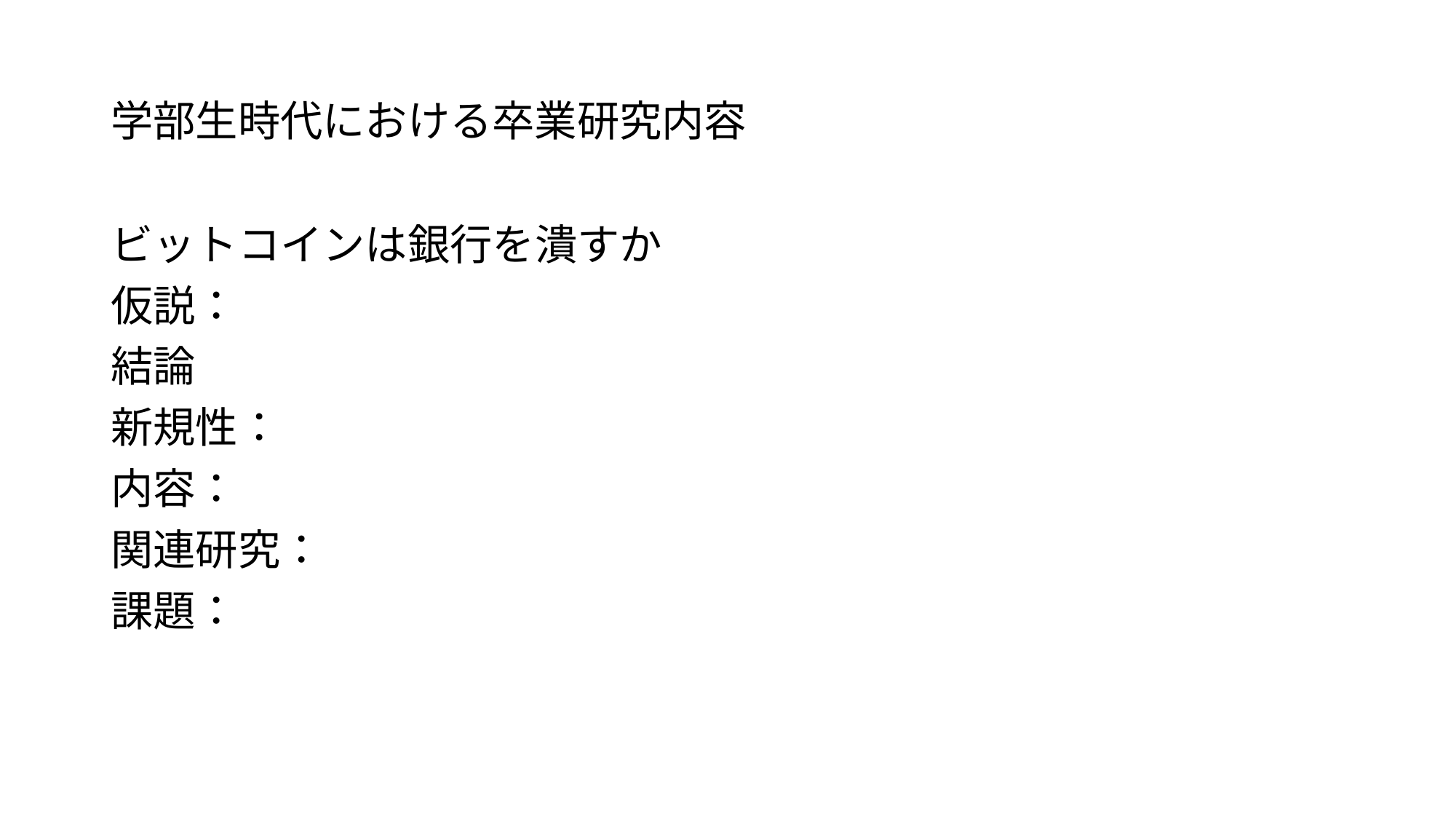

# 学部生時代における卒業研究内容
ビットコインは銀行を潰すか
仮説：
結論
新規性：
内容：
関連研究：
課題：